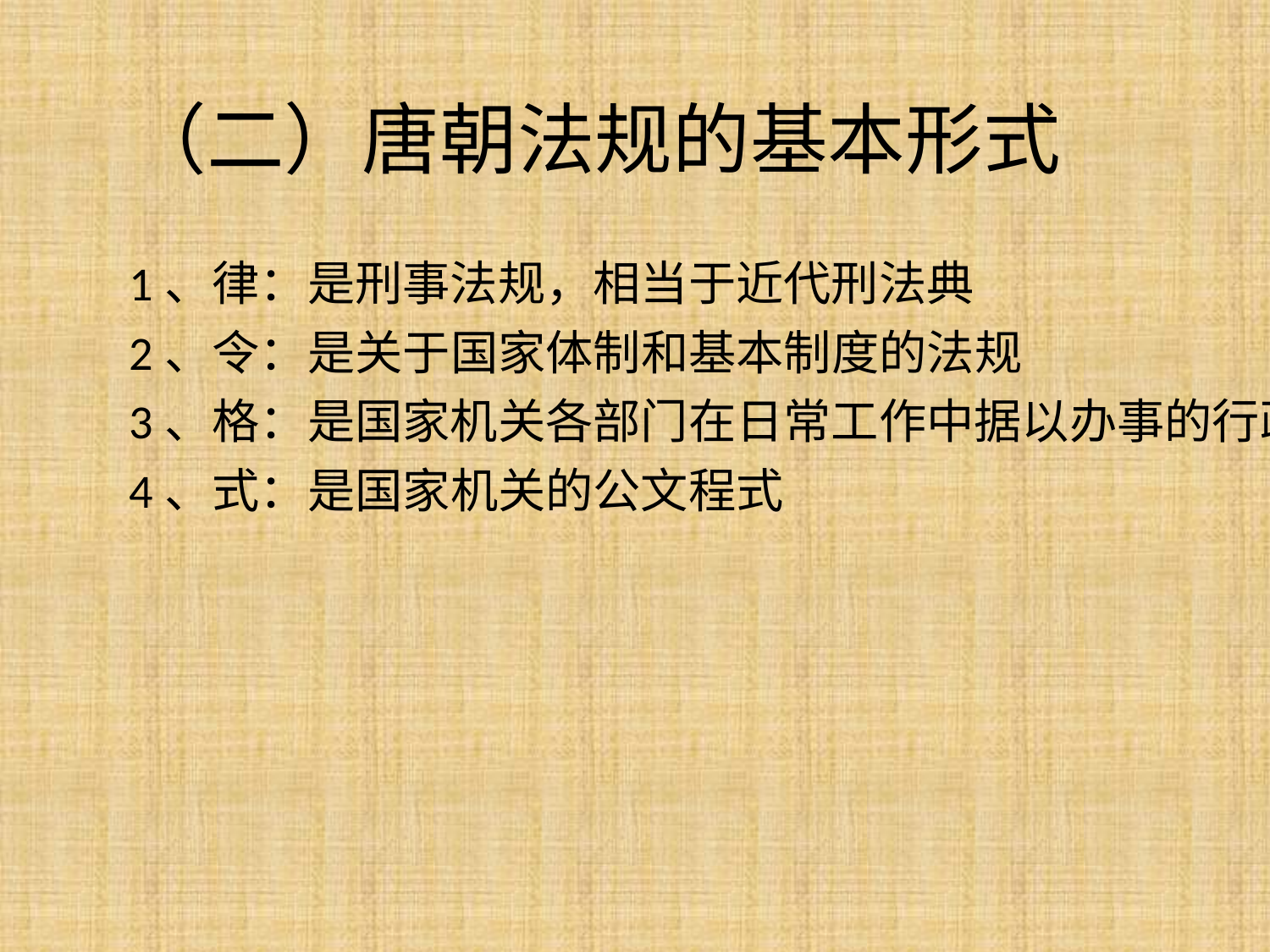

# （二）唐朝法规的基本形式
1、律：是刑事法规，相当于近代刑法典
2、令：是关于国家体制和基本制度的法规
3、格：是国家机关各部门在日常工作中据以办事的行政法规
4、式：是国家机关的公文程式